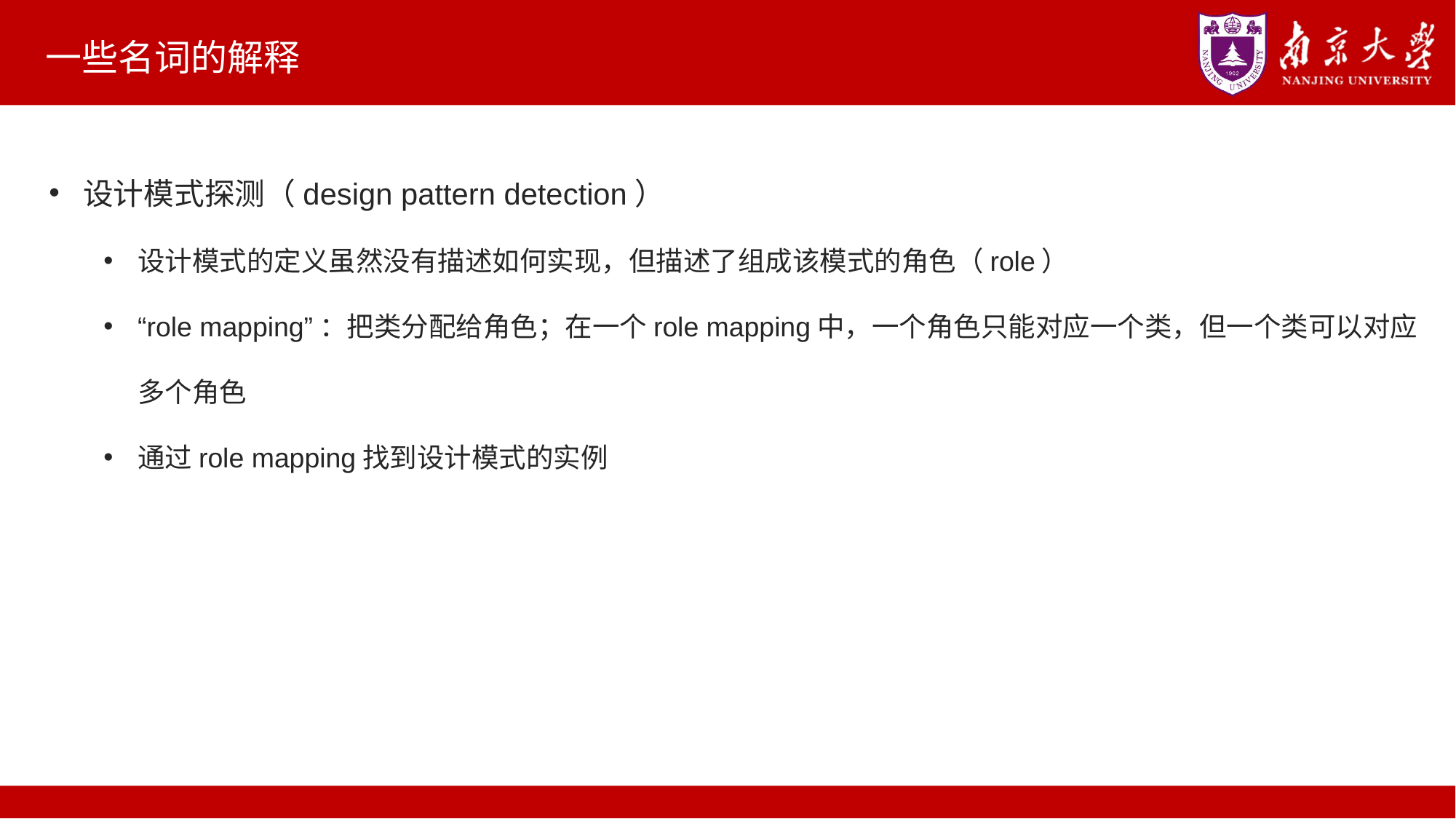

# 一些名词的解释
设计模式探测（design pattern detection）
设计模式的定义虽然没有描述如何实现，但描述了组成该模式的角色（role）
“role mapping”：把类分配给角色；在一个role mapping中，一个角色只能对应一个类，但一个类可以对应多个角色
通过role mapping找到设计模式的实例